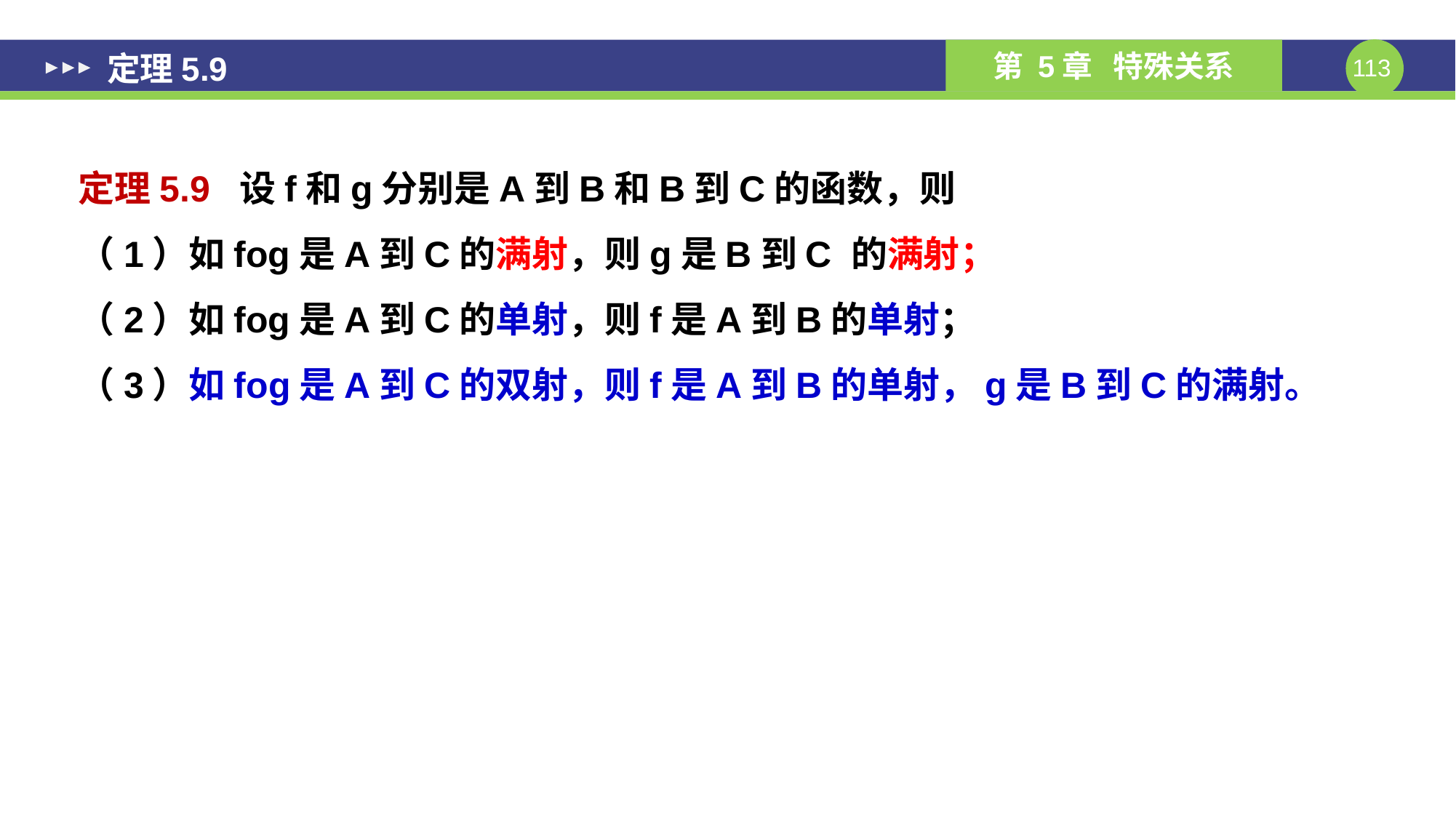

# 定理5.9
定理5.9  设f和g分别是A到B和B到C的函数，则
（1）如fog是A到C的满射，则g是B到C 的满射；
（2）如fog是A到C的单射，则f是A到B的单射；
（3）如fog是A到C的双射，则f是A到B的单射，g是B到C的满射。